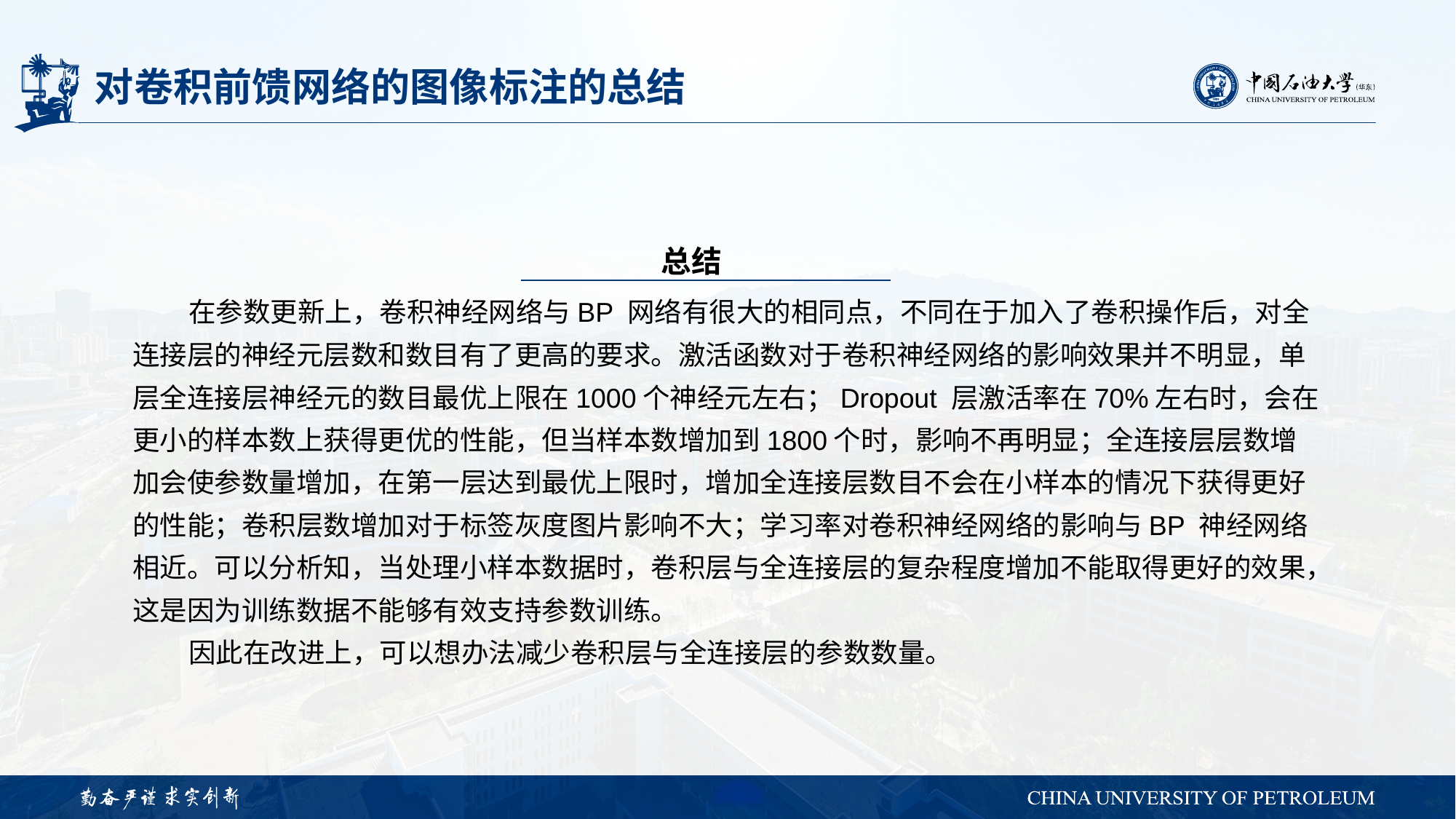

# 对卷积前馈网络的图像标注的总结
总结
        在参数更新上，卷积神经网络与BP 网络有很大的相同点，不同在于加入了卷积操作后，对全连接层的神经元层数和数目有了更高的要求。激活函数对于卷积神经网络的影响效果并不明显，单层全连接层神经元的数目最优上限在1000个神经元左右；Dropout 层激活率在70%左右时，会在更小的样本数上获得更优的性能，但当样本数增加到1800个时，影响不再明显；全连接层层数增加会使参数量增加，在第一层达到最优上限时，增加全连接层数目不会在小样本的情况下获得更好的性能；卷积层数增加对于标签灰度图片影响不大；学习率对卷积神经网络的影响与BP 神经网络相近。可以分析知，当处理小样本数据时，卷积层与全连接层的复杂程度增加不能取得更好的效果，这是因为训练数据不能够有效支持参数训练。
        因此在改进上，可以想办法减少卷积层与全连接层的参数数量。